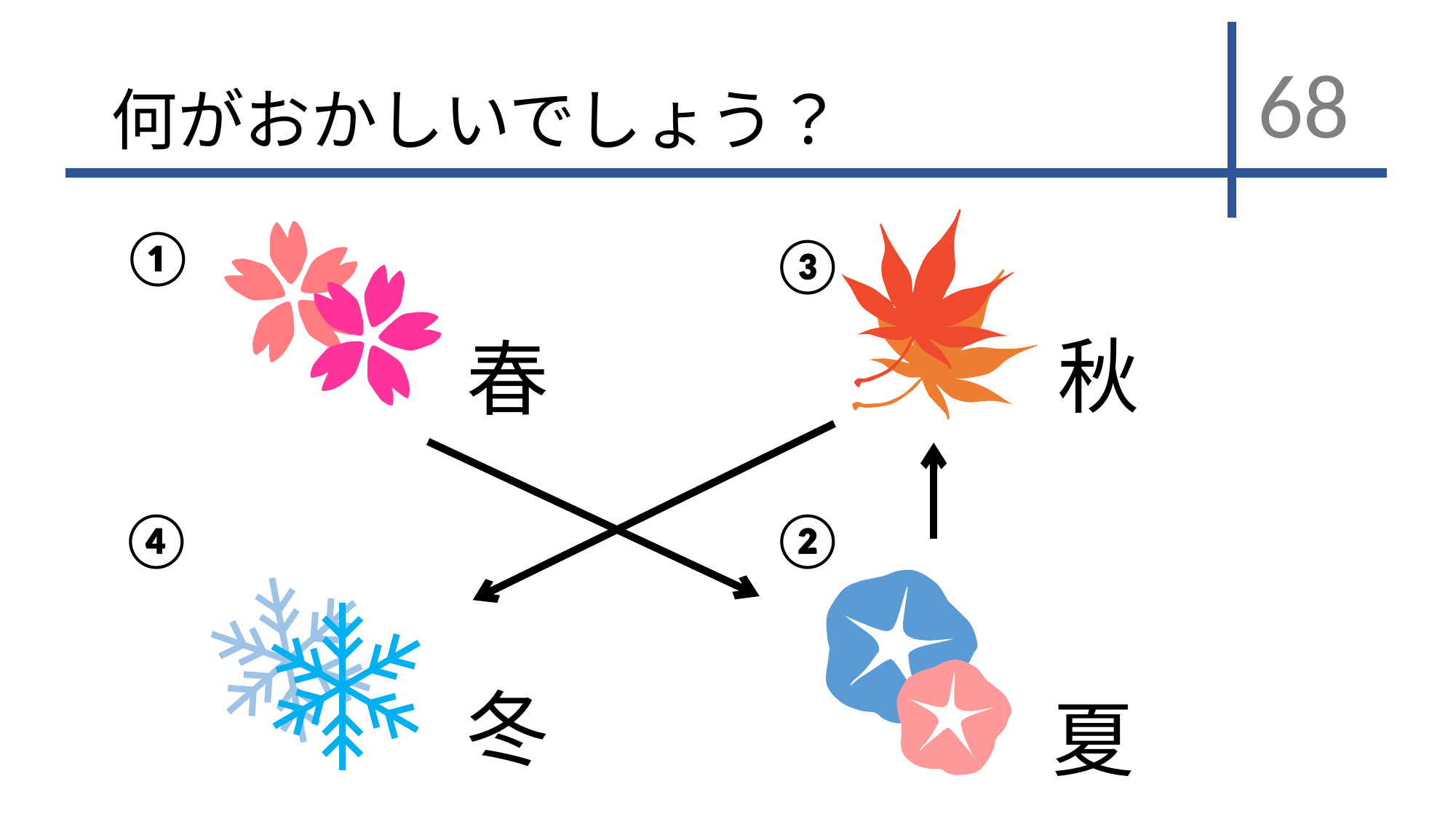

68
# 何がおかしいでしょう？
①

秋

春
③
④
②

夏
冬